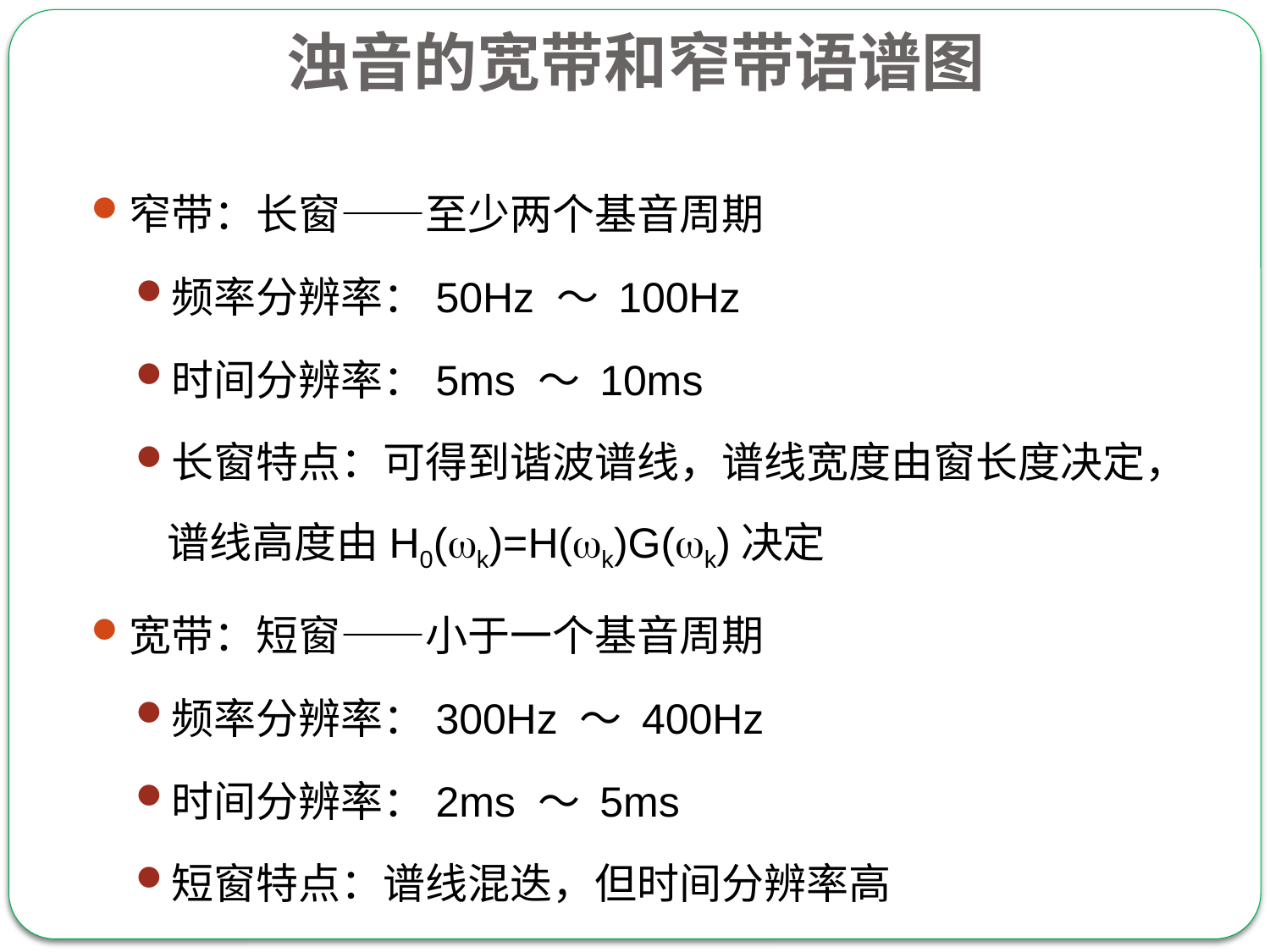

浊音的宽带和窄带语谱图
窄带：长窗——至少两个基音周期
频率分辨率：50Hz ～ 100Hz
时间分辨率：5ms ～ 10ms
长窗特点：可得到谐波谱线，谱线宽度由窗长度决定，谱线高度由H0(ωk)=H(ωk)G(ωk)决定
宽带：短窗——小于一个基音周期
频率分辨率：300Hz ～ 400Hz
时间分辨率：2ms ～ 5ms
短窗特点：谱线混迭，但时间分辨率高